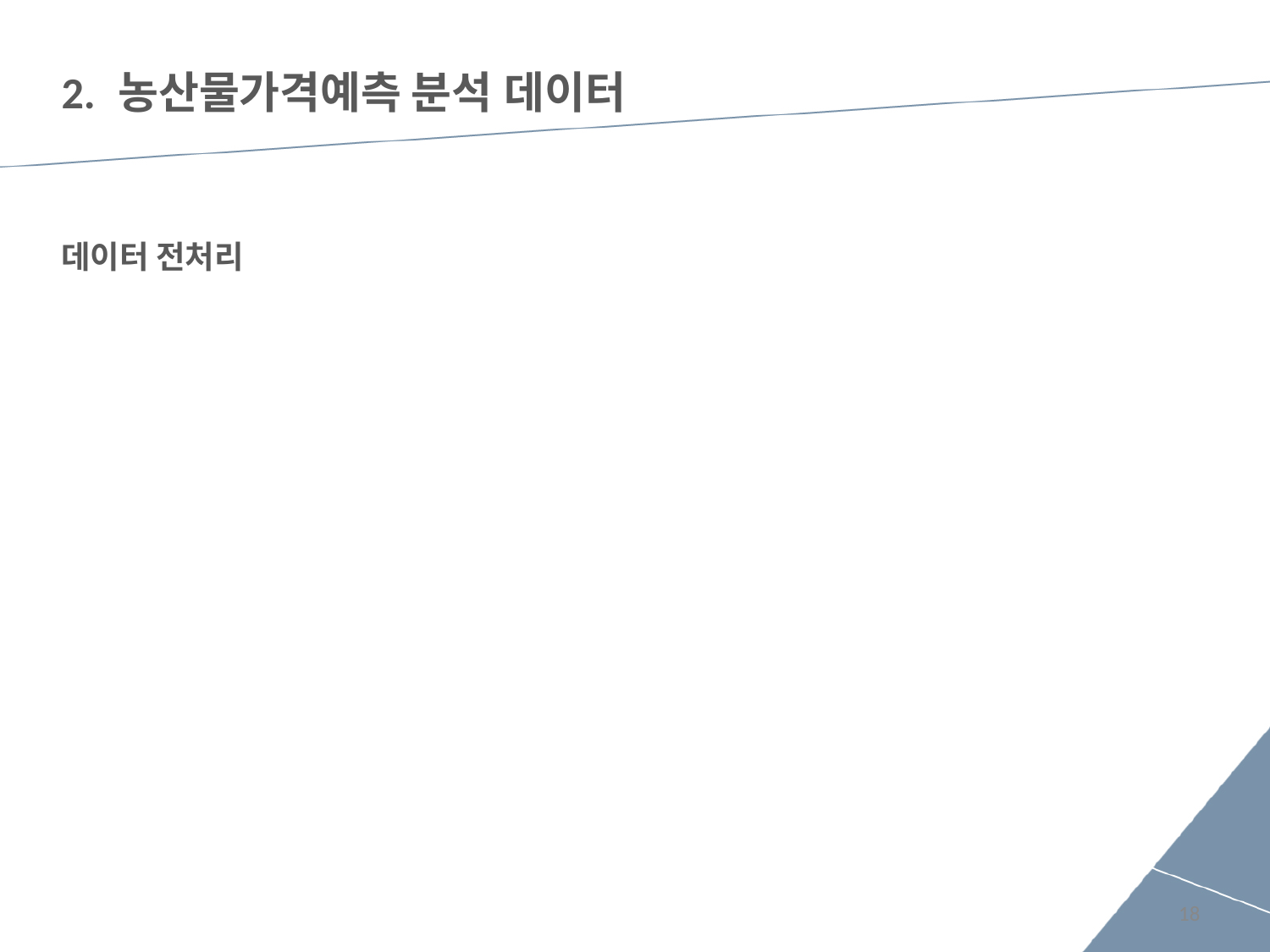

# 2. 농산물가격예측 분석 데이터
데이터 전처리

18